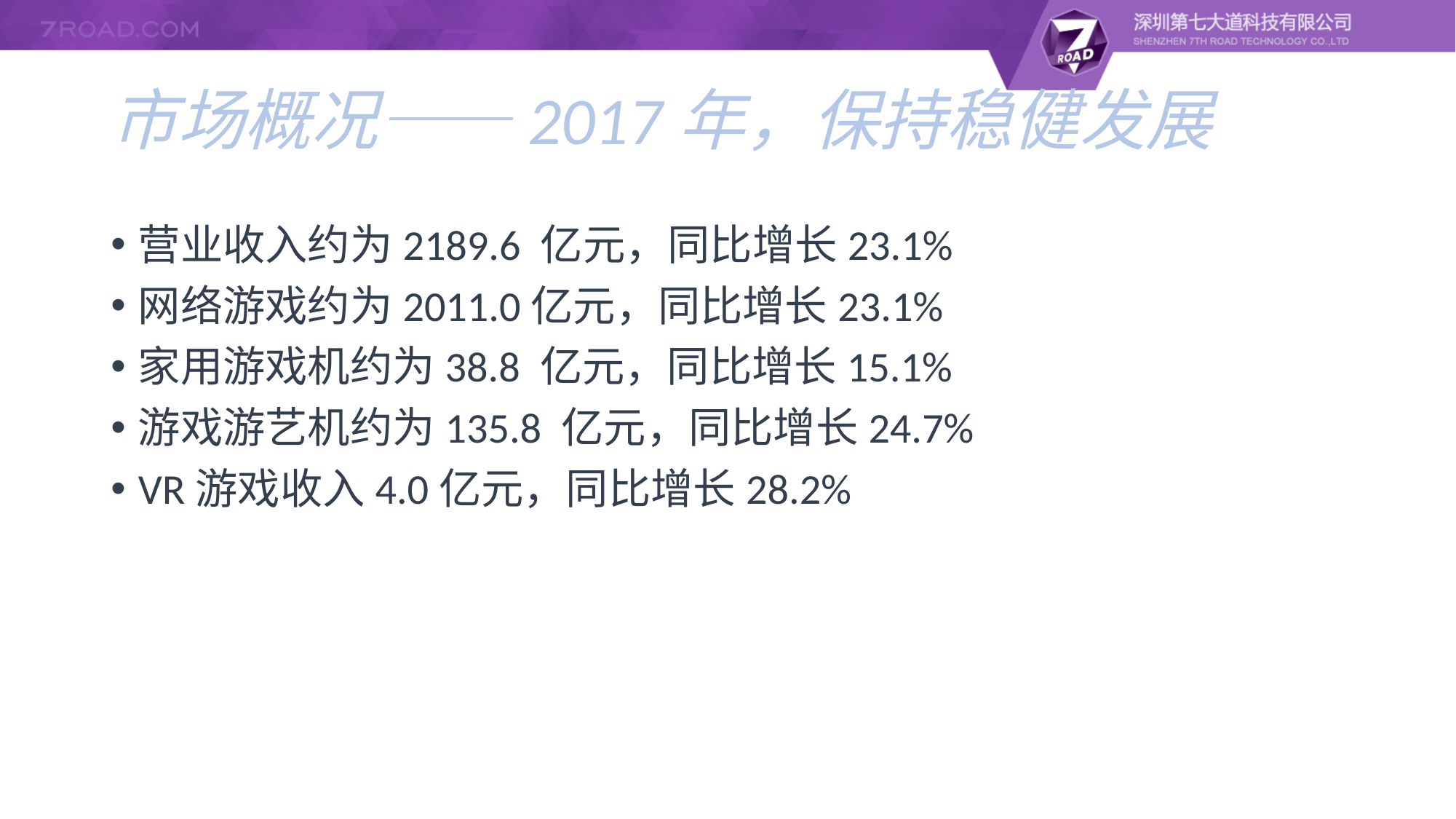

# 市场概况——2017年，保持稳健发展
营业收入约为2189.6 亿元，同比增长23.1%
网络游戏约为2011.0亿元，同比增长23.1%
家用游戏机约为38.8 亿元，同比增长15.1%
游戏游艺机约为135.8 亿元，同比增长24.7%
VR游戏收入4.0亿元，同比增长28.2%